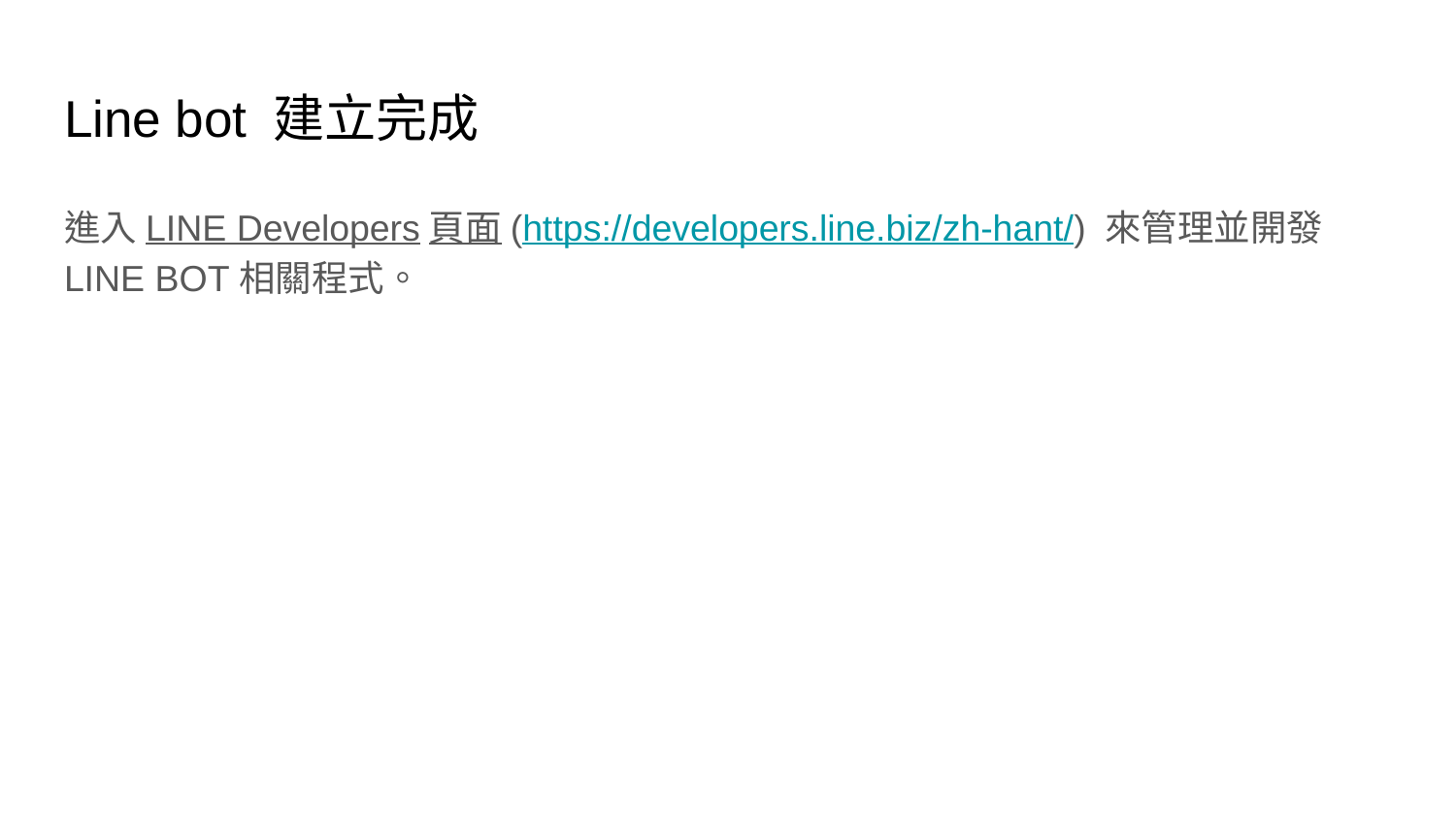

# Line bot 建立完成
進入LINE Developers頁面(https://developers.line.biz/zh-hant/) 來管理並開發LINE BOT相關程式。